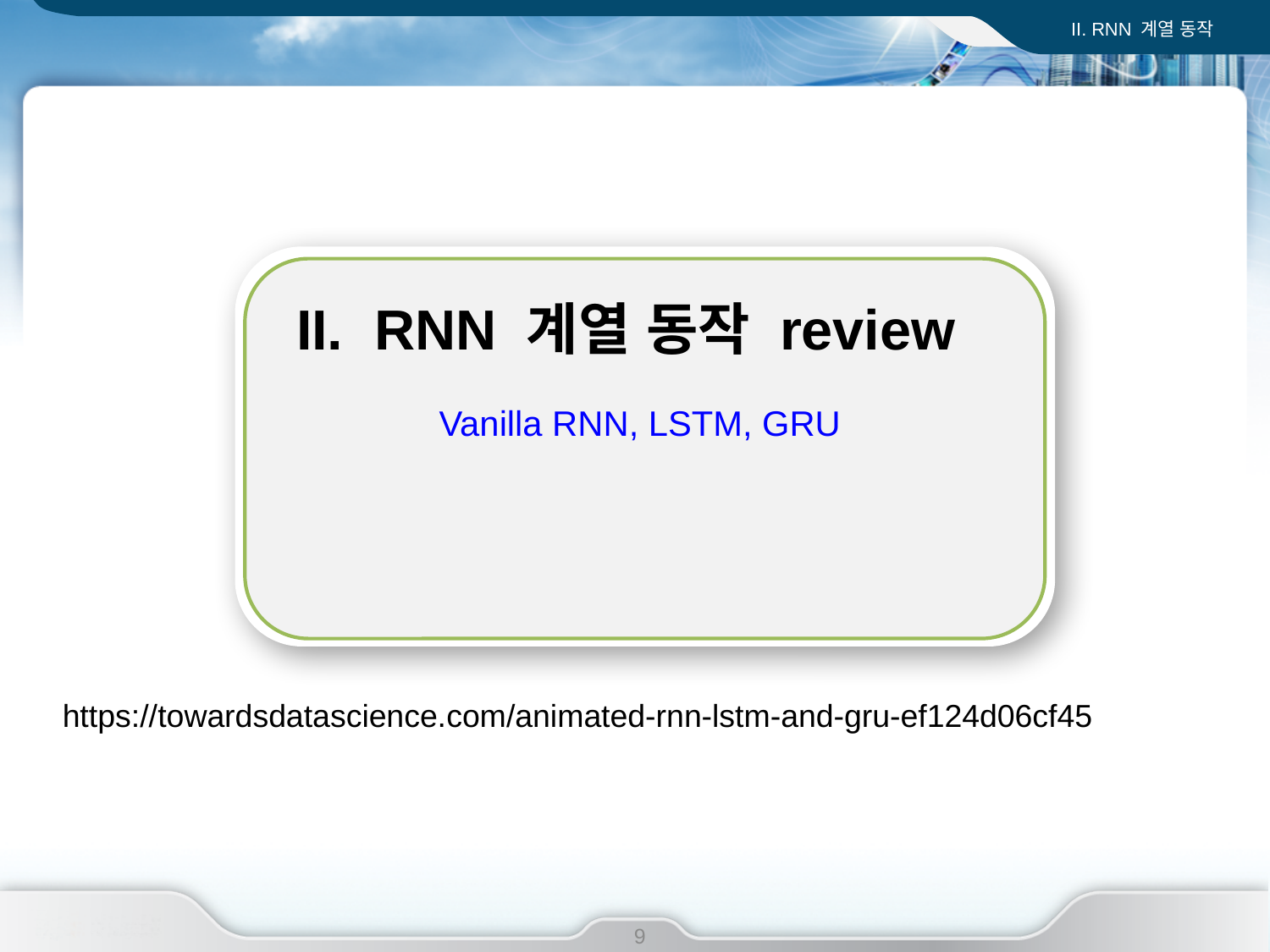

II. RNN 계열 동작

II.  RNN 계열 동작 review

Vanilla RNN, LSTM, GRU
I. 사업 개요
https://towardsdatascience.com/animated-rnn-lstm-and-gru-ef124d06cf45
9